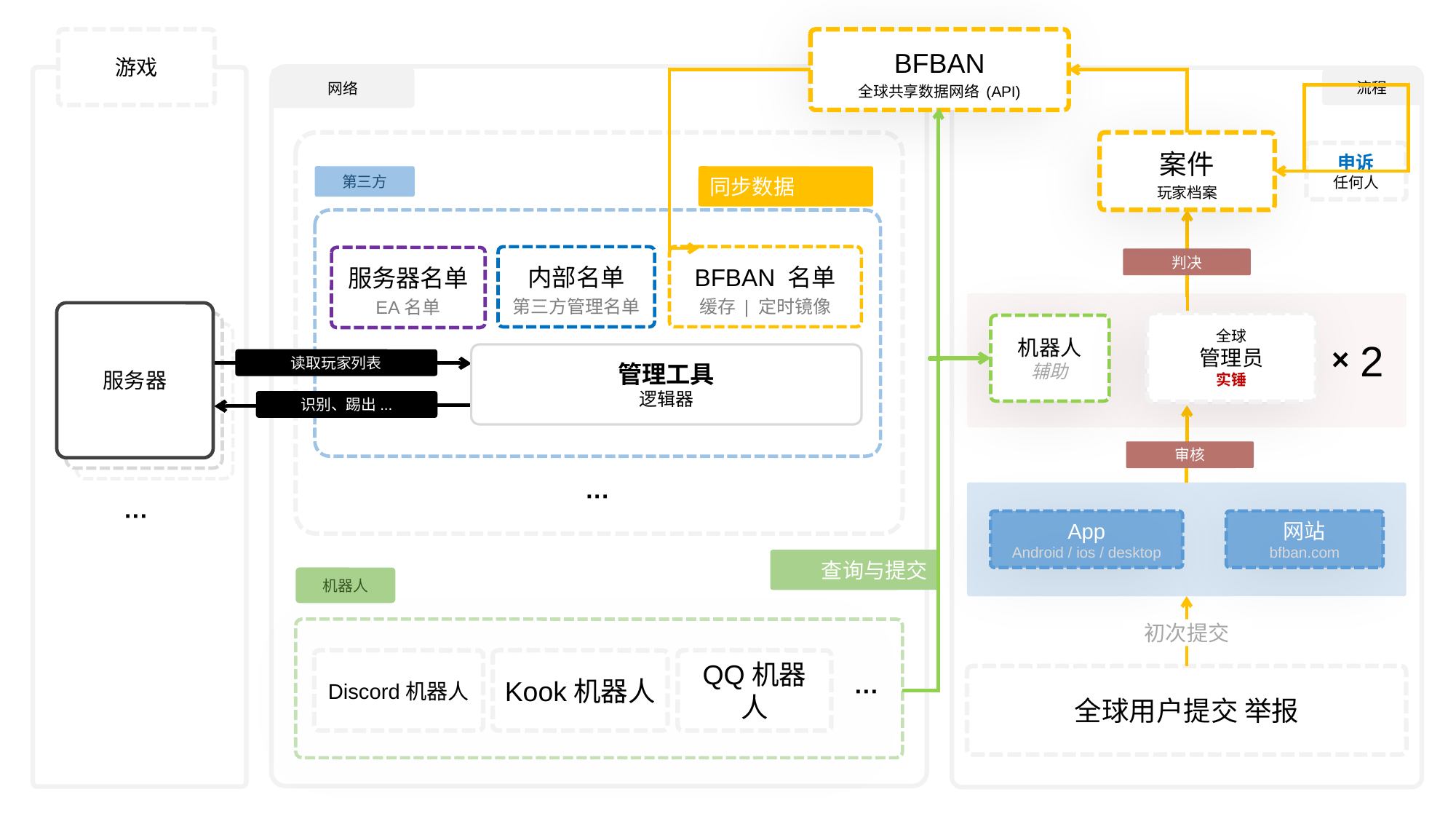

游戏
BFBAN
全球共享数据网络 (API)

网络
流程

案件
玩家档案
申诉
任何人
第三方
同步数据

BFBAN 名单
缓存 | 定时镜像
内部名单
第三方管理名单
服务器名单
EA名单
判决

服务器
服务器
全球
管理员
实锤
×
2
机器人
辅助
服务器
管理工具
逻辑器
读取玩家列表
识别、踢出...
审核
···
···

网站
bfban.com
App
Android / ios / desktop
查询与提交
机器人

初次提交
Discord机器人
Kook机器人
QQ机器人
···
全球用户提交 举报